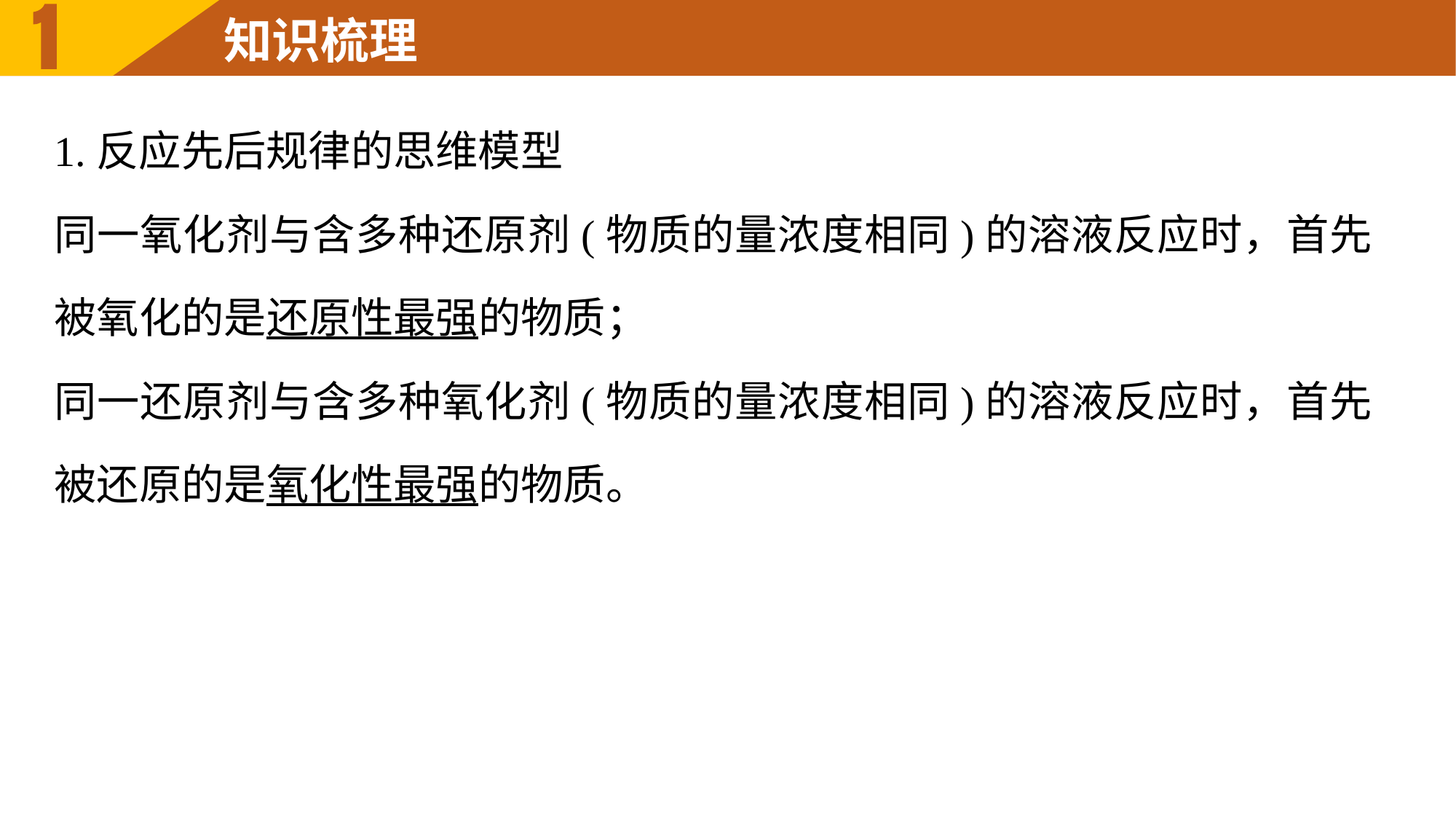

1.反应先后规律的思维模型
同一氧化剂与含多种还原剂(物质的量浓度相同)的溶液反应时，首先被氧化的是还原性最强的物质；
同一还原剂与含多种氧化剂(物质的量浓度相同)的溶液反应时，首先被还原的是氧化性最强的物质。